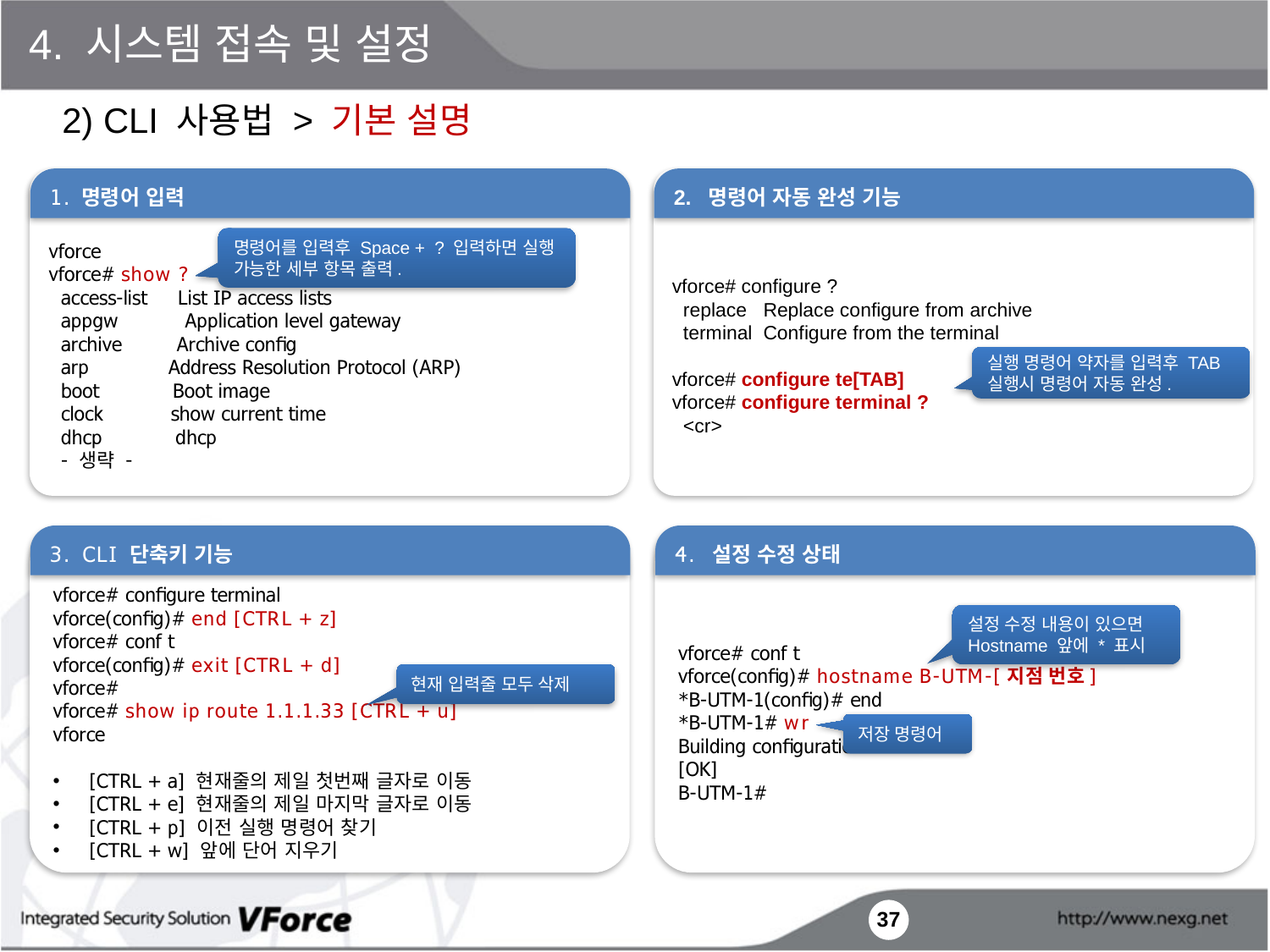

4. 시스템 접속 및 설정
2) CLI 사용법 > 기본 설명

vforce
vforce# show ?
  access-list     List IP access lists
  appgw           Application level gateway
  archive         Archive config
  arp             Address Resolution Protocol (ARP)
  boot            Boot image
  clock           show current time
  dhcp            dhcp
  - 생략 -
1. 명령어 입력

vforce# configure ?
  replace   Replace configure from archive
  terminal  Configure from the terminal

vforce# configure te[TAB]
vforce# configure terminal ?
  <cr>
2.  명령어 자동 완성 기능
명령어를 입력후 Space +  ? 입력하면 실행 가능한 세부 항목 출력.
실행 명령어 약자를 입력후 TAB 실행시 명령어 자동 완성.

vforce# configure terminal
vforce(config)# end [CTRL + z]
vforce# conf t
vforce(config)# exit [CTRL + d]
vforce#
vforce# show ip route 1.1.1.33 [CTRL + u]
vforce

 [CTRL + a] 현재줄의 제일 첫번째 글자로 이동
 [CTRL + e] 현재줄의 제일 마지막 글자로 이동
 [CTRL + p] 이전 실행 명령어 찾기
 [CTRL + w] 앞에 단어 지우기
3.  CLI 단축키 기능

vforce# conf t
vforce(config)# hostname B-UTM-[지점 번호]
*B-UTM-1(config)# end
*B-UTM-1# wr
Building configuration...
[OK]
B-UTM-1#
4.  설정 수정 상태
설정 수정 내용이 있으면 Hostname 앞에 * 표시
현재 입력줄 모두 삭제
저장 명령어